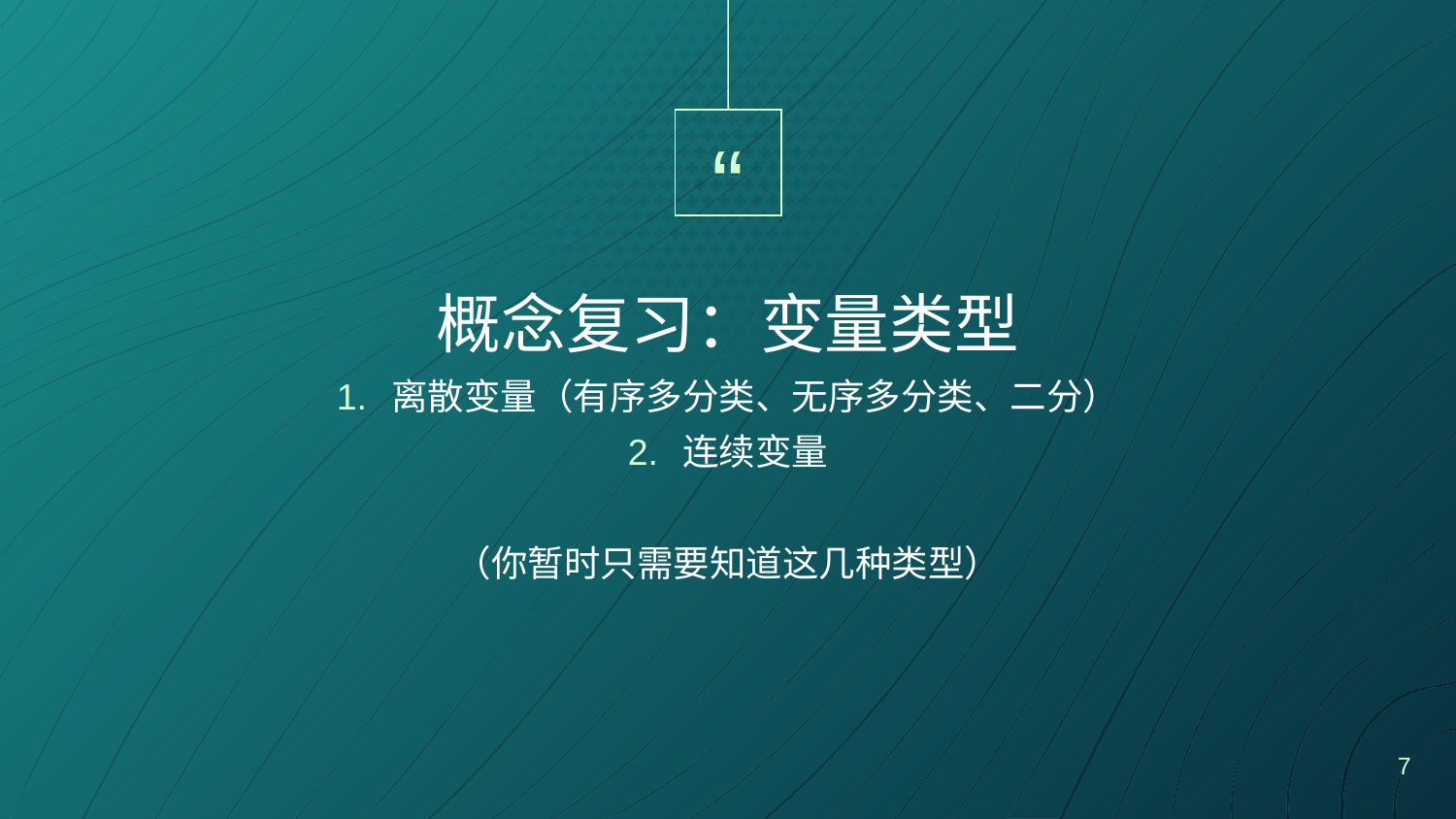

概念复习：变量类型
离散变量（有序多分类、无序多分类、二分）
连续变量

（你暂时只需要知道这几种类型）
7